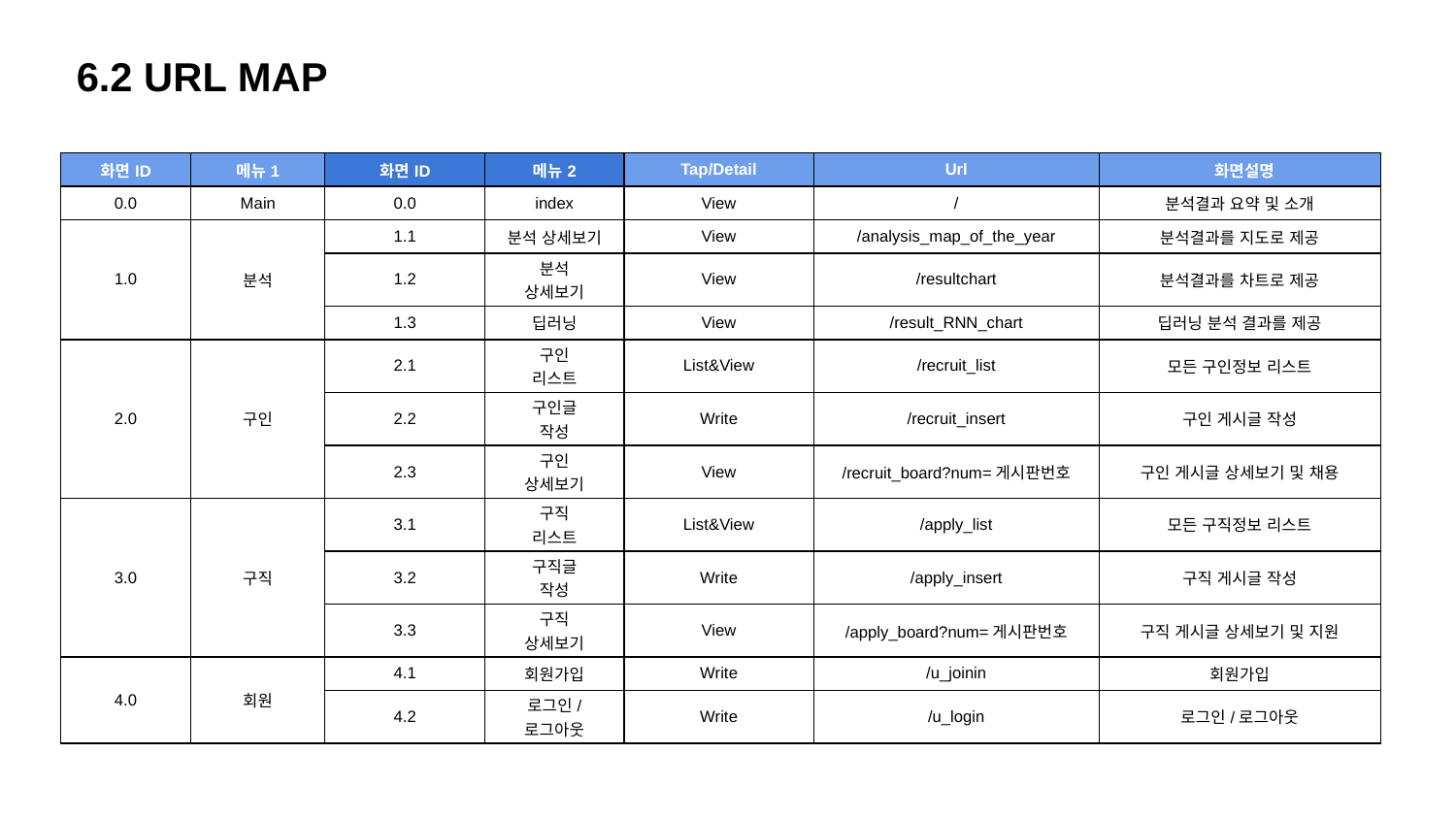

6.2 URL MAP
| 화면ID | 메뉴1 | 화면ID | 메뉴2 | Tap/Detail | Url | 화면설명 |
| --- | --- | --- | --- | --- | --- | --- |
| 0.0 | Main | 0.0 | index | View | / | 분석결과 요약 및 소개 |
| 1.0 | 분석 | 1.1 | 분석 상세보기 | View | /analysis\_map\_of\_the\_year | 분석결과를 지도로 제공 |
|  |  | 1.2 | 분석 상세보기 | View | /resultchart | 분석결과를 차트로 제공 |
|  |  | 1.3 | 딥러닝 | View | /result\_RNN\_chart | 딥러닝 분석 결과를 제공 |
| 2.0 | 구인 | 2.1 | 구인 리스트 | List&View | /recruit\_list | 모든 구인정보 리스트 |
|  |  | 2.2 | 구인글 작성 | Write | /recruit\_insert | 구인 게시글 작성 |
|  |  | 2.3 | 구인 상세보기 | View | /recruit\_board?num=게시판번호 | 구인 게시글 상세보기 및 채용 |
| 3.0 | 구직 | 3.1 | 구직 리스트 | List&View | /apply\_list | 모든 구직정보 리스트 |
|  |  | 3.2 | 구직글 작성 | Write | /apply\_insert | 구직 게시글 작성 |
|  |  | 3.3 | 구직 상세보기 | View | /apply\_board?num=게시판번호 | 구직 게시글 상세보기 및 지원 |
| 4.0 | 회원 | 4.1 | 회원가입 | Write | /u\_joinin | 회원가입 |
|  |  | 4.2 | 로그인/ 로그아웃 | Write | /u\_login | 로그인/로그아웃 |